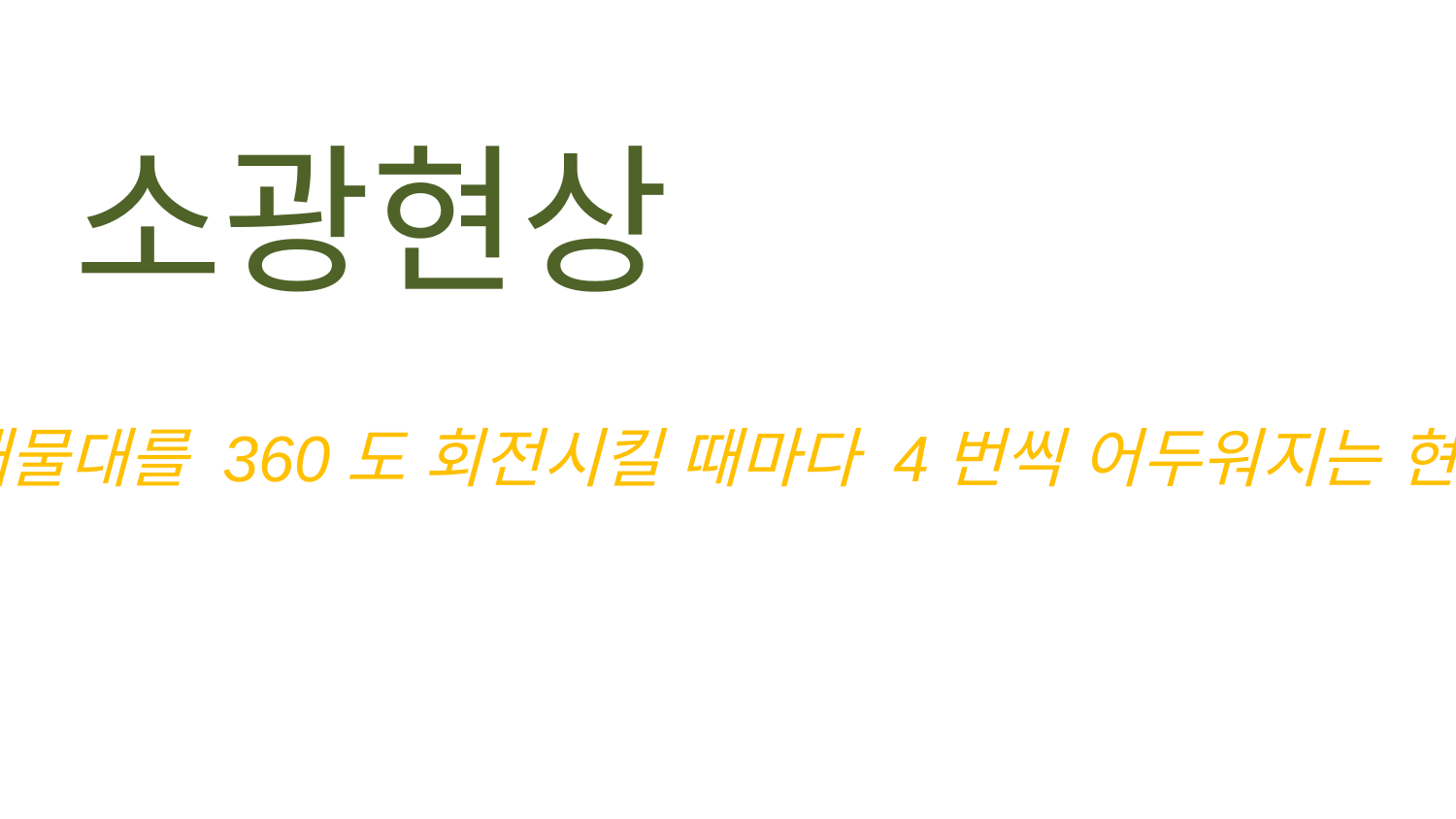

소광현상
재물대를 360도 회전시킬 때마다 4번씩 어두워지는 현상